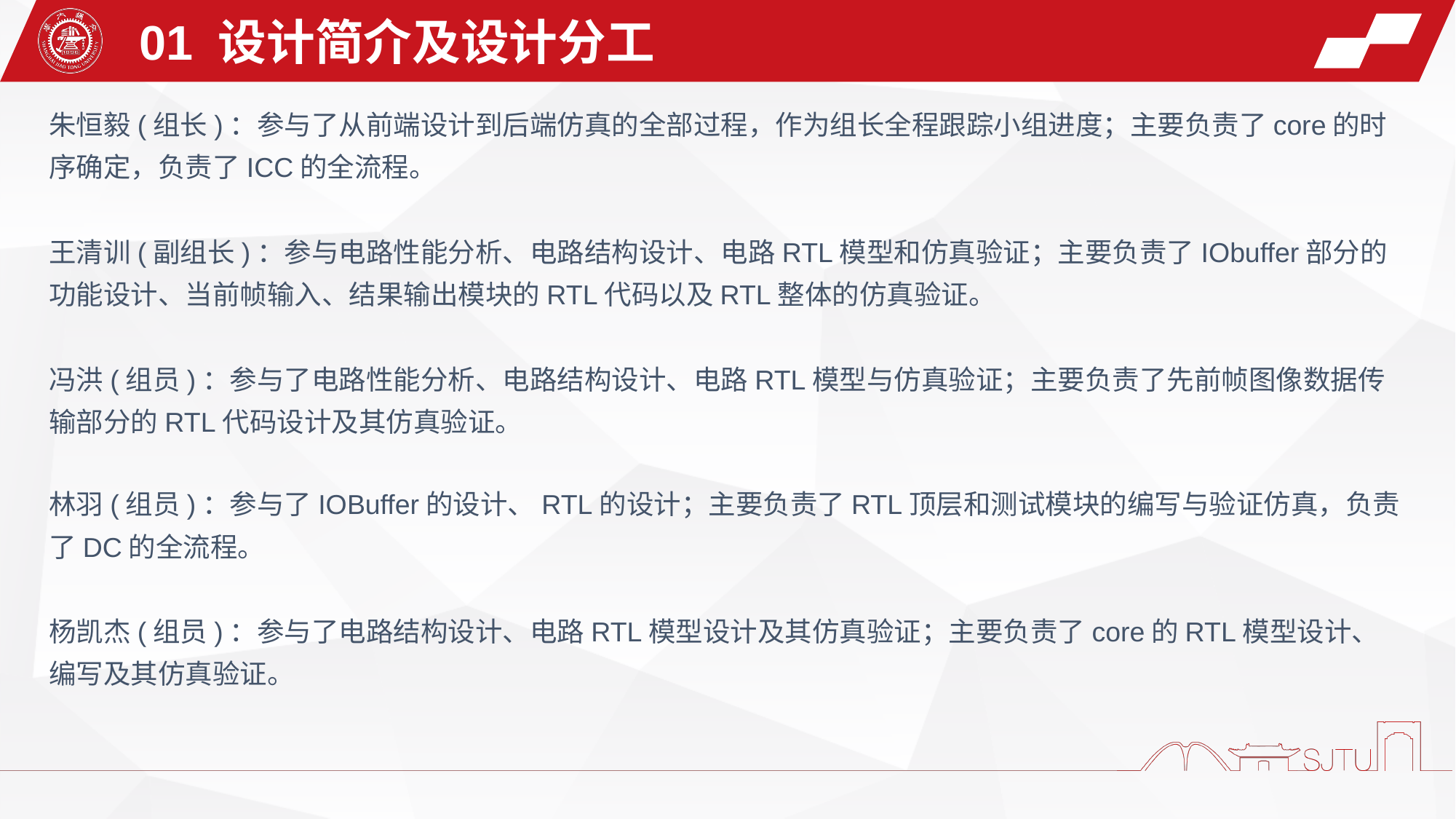

01 设计简介及设计分工
朱恒毅(组长)：参与了从前端设计到后端仿真的全部过程，作为组长全程跟踪小组进度；主要负责了core的时序确定，负责了ICC的全流程。

王清训(副组长)：参与电路性能分析、电路结构设计、电路RTL模型和仿真验证；主要负责了IObuffer部分的功能设计、当前帧输入、结果输出模块的RTL代码以及RTL整体的仿真验证。

冯洪(组员)：参与了电路性能分析、电路结构设计、电路RTL模型与仿真验证；主要负责了先前帧图像数据传输部分的RTL代码设计及其仿真验证。

林羽(组员)：参与了IOBuffer的设计、RTL的设计；主要负责了RTL顶层和测试模块的编写与验证仿真，负责了DC的全流程。

杨凯杰(组员)：参与了电路结构设计、电路RTL模型设计及其仿真验证；主要负责了core的RTL模型设计、编写及其仿真验证。